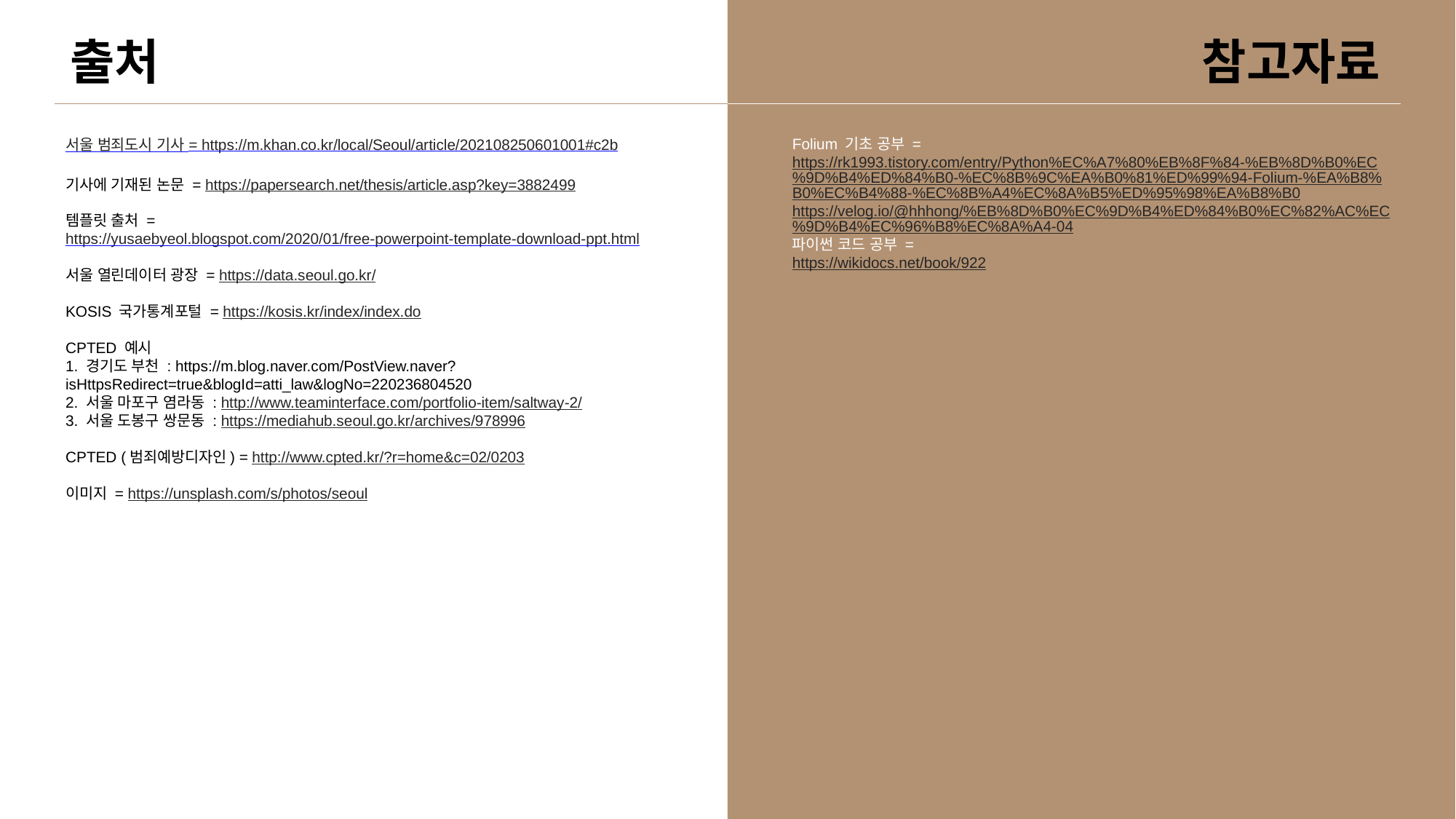

출처
참고자료
Folium 기초 공부 =
https://rk1993.tistory.com/entry/Python%EC%A7%80%EB%8F%84-%EB%8D%B0%EC%9D%B4%ED%84%B0-%EC%8B%9C%EA%B0%81%ED%99%94-Folium-%EA%B8%B0%EC%B4%88-%EC%8B%A4%EC%8A%B5%ED%95%98%EA%B8%B0
https://velog.io/@hhhong/%EB%8D%B0%EC%9D%B4%ED%84%B0%EC%82%AC%EC%9D%B4%EC%96%B8%EC%8A%A4-04
파이썬 코드 공부 =
https://wikidocs.net/book/922

서울 범죄도시 기사 = https://m.khan.co.kr/local/Seoul/article/202108250601001#c2b

기사에 기재된 논문 = https://papersearch.net/thesis/article.asp?key=3882499

템플릿 출처 =
https://yusaebyeol.blogspot.com/2020/01/free-powerpoint-template-download-ppt.html

서울 열린데이터 광장 = https://data.seoul.go.kr/

KOSIS 국가통계포털 = https://kosis.kr/index/index.do

CPTED 예시
1. 경기도 부천 : https://m.blog.naver.com/PostView.naver?isHttpsRedirect=true&blogId=atti_law&logNo=220236804520
2. 서울 마포구 염라동 : http://www.teaminterface.com/portfolio-item/saltway-2/
3. 서울 도봉구 쌍문동 : https://mediahub.seoul.go.kr/archives/978996

CPTED (범죄예방디자인) = http://www.cpted.kr/?r=home&c=02/0203

이미지 = https://unsplash.com/s/photos/seoul